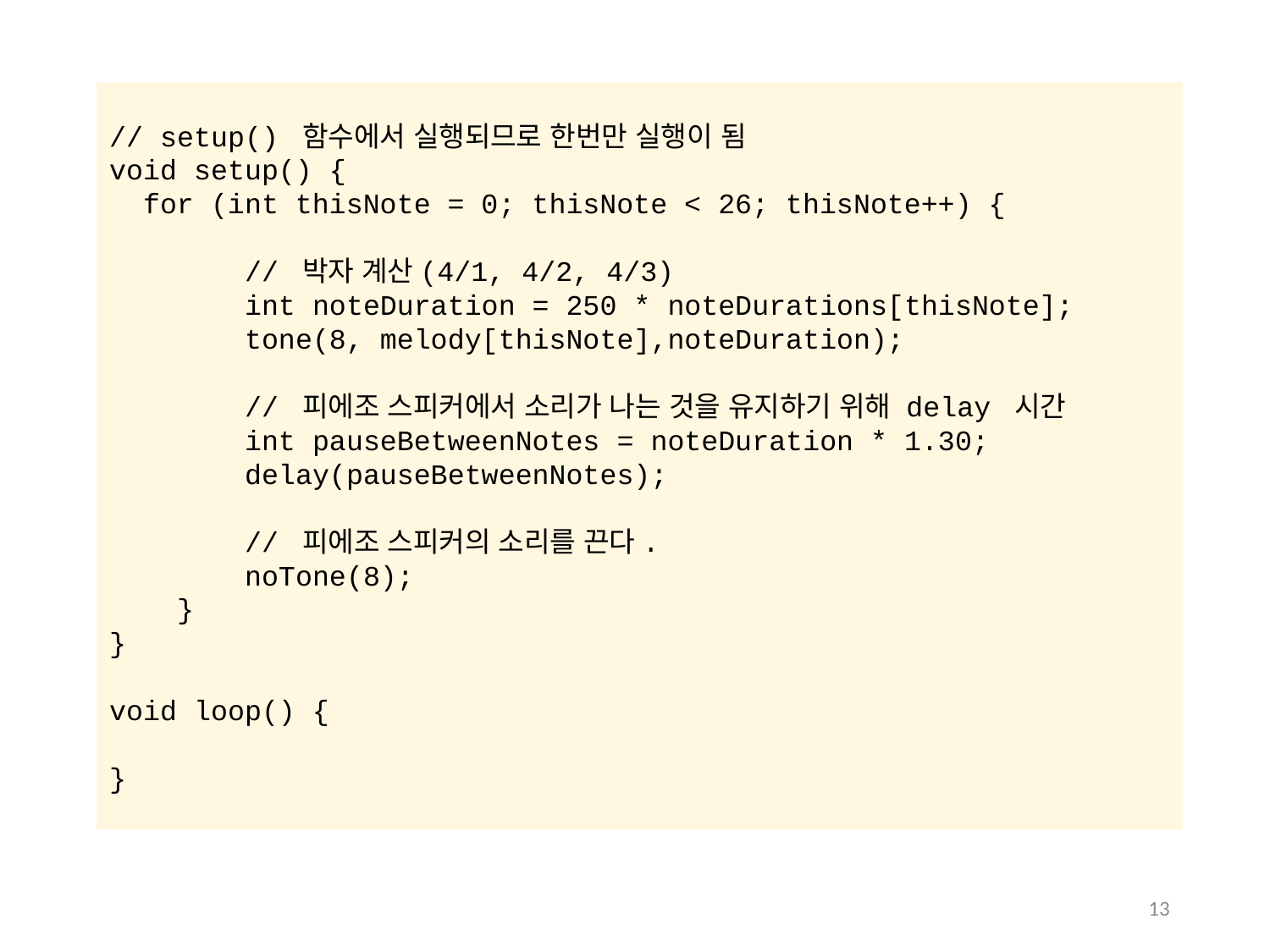

// setup() 함수에서 실행되므로 한번만 실행이 됨
void setup() {
  for (int thisNote = 0; thisNote < 26; thisNote++) {

        // 박자 계산(4/1, 4/2, 4/3)
        int noteDuration = 250 * noteDurations[thisNote];
        tone(8, melody[thisNote],noteDuration);

        // 피에조 스피커에서 소리가 나는 것을 유지하기 위해 delay 시간
        int pauseBetweenNotes = noteDuration * 1.30;
        delay(pauseBetweenNotes);

        // 피에조 스피커의 소리를 끈다.
        noTone(8);
    }
}

void loop() {

}

13